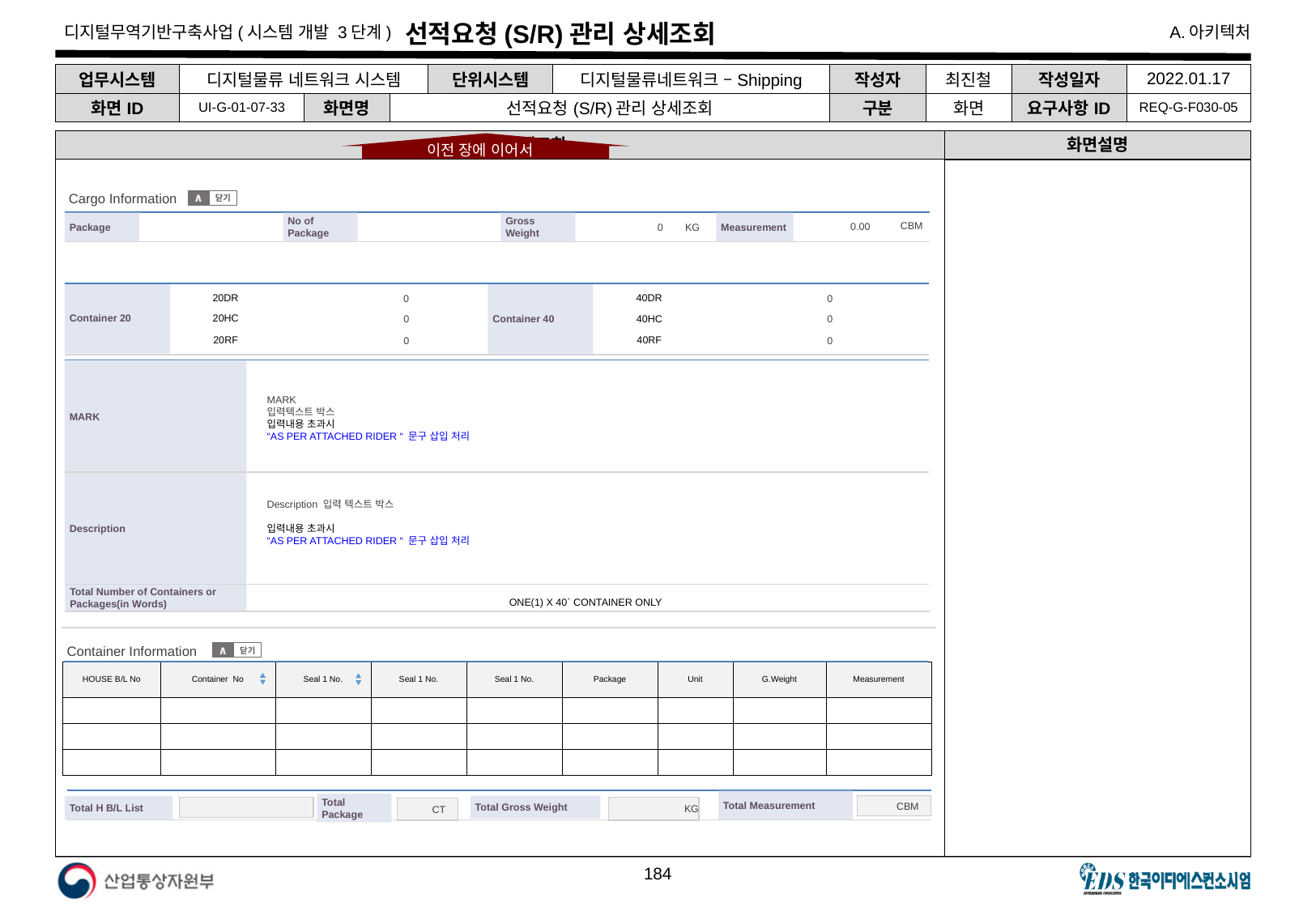

# 선적요청(S/R)관리 상세조회
| 업무시스템 | 디지털물류 네트워크 시스템 |  |  | 단위시스템 | 디지털물류네트워크 –Shipping | 작성자 | 최진철 | 작성일자 | 2022.01.17 |
| --- | --- | --- | --- | --- | --- | --- | --- | --- | --- |
| 화면ID | UI-G-01-07-33 | 화면명 | 선적요청(S/R)관리 상세조회 |  |  | 구분 | 화면 | 요구사항ID | REQ-G-F030-05 |
S/R 관리 상세조회
화면설명

이전 장에 이어서

Cargo Information
닫기
∧
Gross Weight
No of Package
Measurement
Package
CBM
KG
0.00
0
Container 20
Container 40
20DR
40DR
0
0
20HC
40HC
0
0
20RF
40RF
0
0
MARK
MARK
입력텍스트 박스
입력내용 초과시
“AS PER ATTACHED RIDER “ 문구 삽입 처리
Description
Description 입력 텍스트 박스

입력내용 초과시
“AS PER ATTACHED RIDER “ 문구 삽입 처리

Total Number of Containers or Packages(in Words)
ONE(1) X 40` CONTAINER ONLY
Container Information
닫기
∧
| HOUSE B/L No | Container No | Seal 1 No. | Seal 1 No. | Seal 1 No. | Package | Unit | G.Weight | Measurement |
| --- | --- | --- | --- | --- | --- | --- | --- | --- |
|  |  |  |  |  |  |  |  |  |
|  |  |  |  |  |  |  |  |  |
|  |  |  |  |  |  |  |  |  |

Total Measurement
Total Package
Total Gross Weight
Total H B/L List
KG
CBM

CT